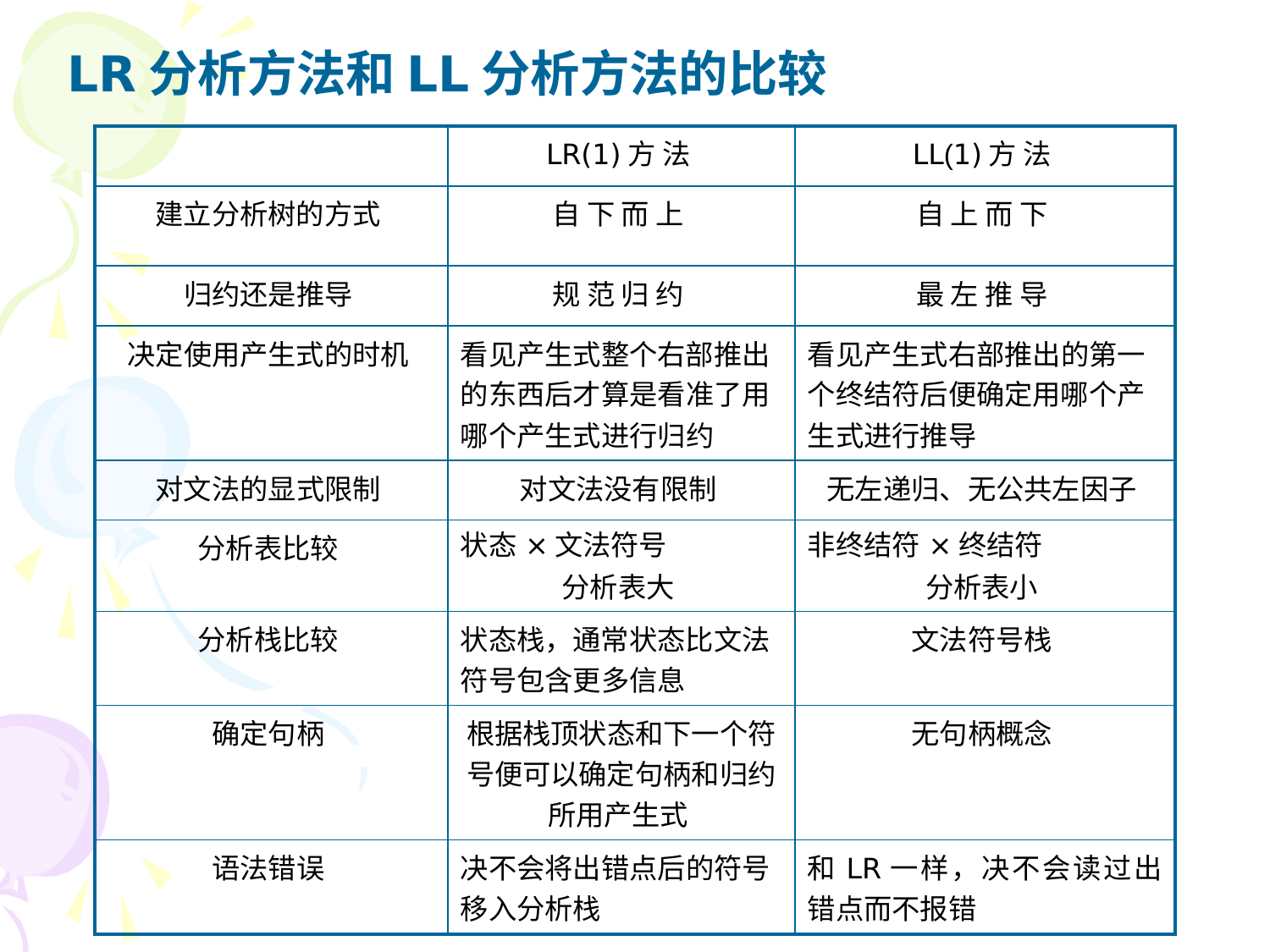

LR分析方法和LL分析方法的比较
|  | LR(1)方 法 | LL(1)方 法 |
| --- | --- | --- |
| 建立分析树的方式 | 自 下 而 上 | 自 上 而 下 |
| 归约还是推导 | 规 范 归 约 | 最 左 推 导 |
| 决定使用产生式的时机 | 看见产生式整个右部推出的东西后才算是看准了用哪个产生式进行归约 | 看见产生式右部推出的第一个终结符后便确定用哪个产生式进行推导 |
| 对文法的显式限制 | 对文法没有限制 | 无左递归、无公共左因子 |
| 分析表比较 | 状态×文法符号 分析表大 | 非终结符×终结符 分析表小 |
| 分析栈比较 | 状态栈，通常状态比文法符号包含更多信息 | 文法符号栈 |
| 确定句柄 | 根据栈顶状态和下一个符号便可以确定句柄和归约所用产生式 | 无句柄概念 |
| 语法错误 | 决不会将出错点后的符号移入分析栈 | 和LR一样，决不会读过出错点而不报错 |
186